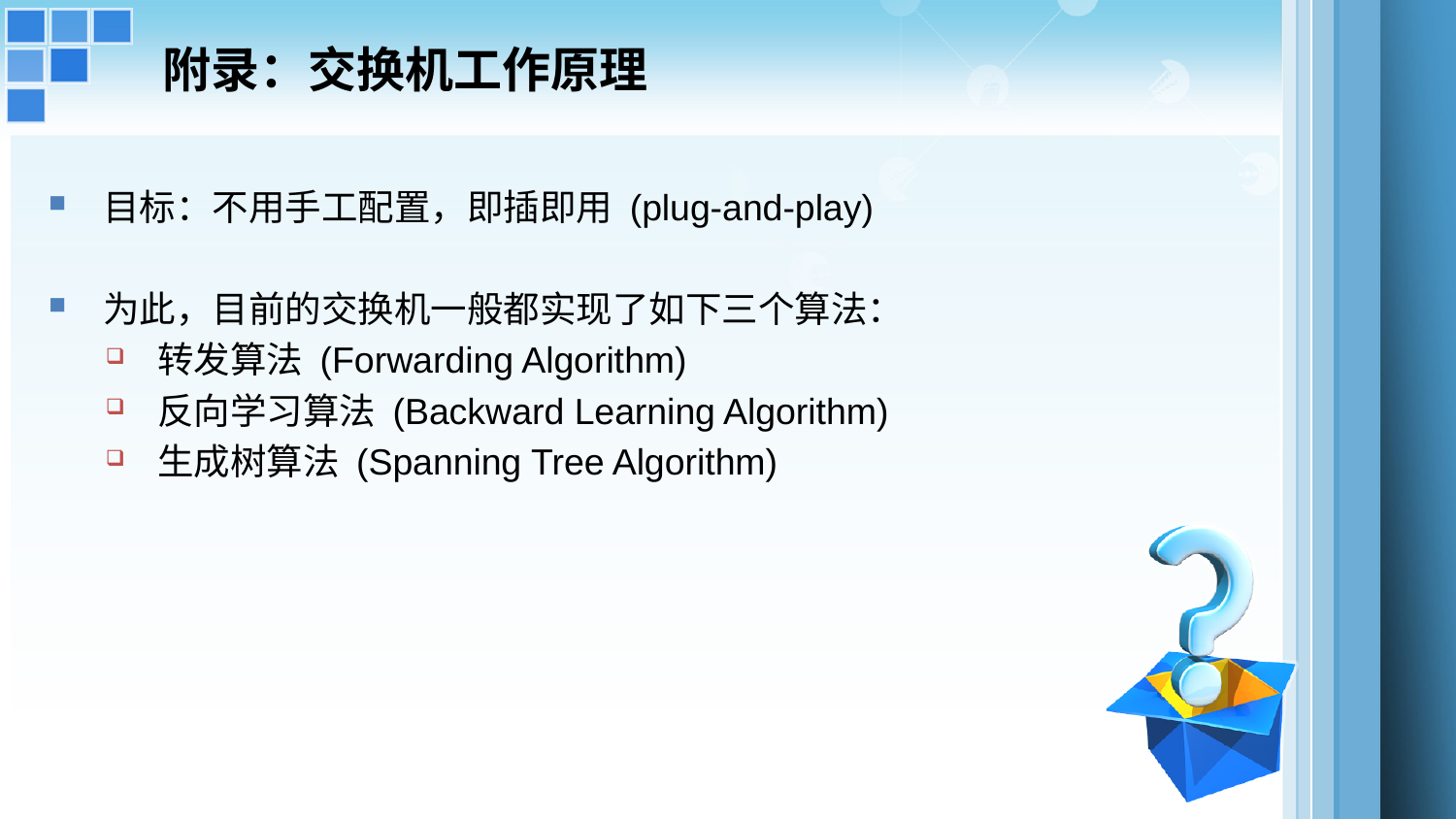

# 附录：交换机工作原理
目标：不用手工配置，即插即用 (plug-and-play)

为此，目前的交换机一般都实现了如下三个算法：
转发算法 (Forwarding Algorithm)
反向学习算法 (Backward Learning Algorithm)
生成树算法 (Spanning Tree Algorithm)